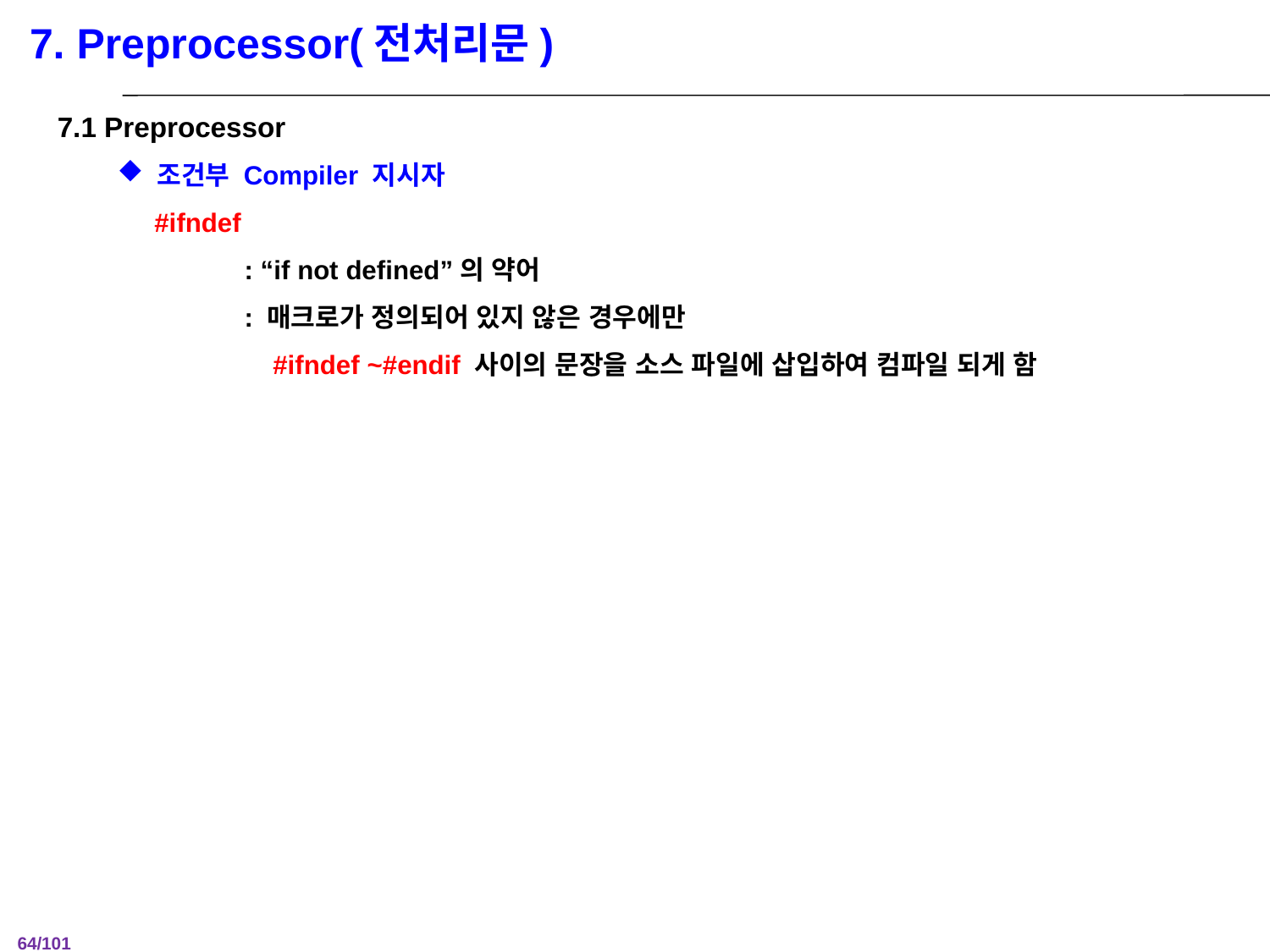

7. Preprocessor(전처리문)
7.1 Preprocessor
조건부 Compiler 지시자
     #ifndef
	: “if not defined”의 약어
	: 매크로가 정의되어 있지 않은 경우에만
	   #ifndef ~#endif 사이의 문장을 소스 파일에 삽입하여 컴파일 되게 함